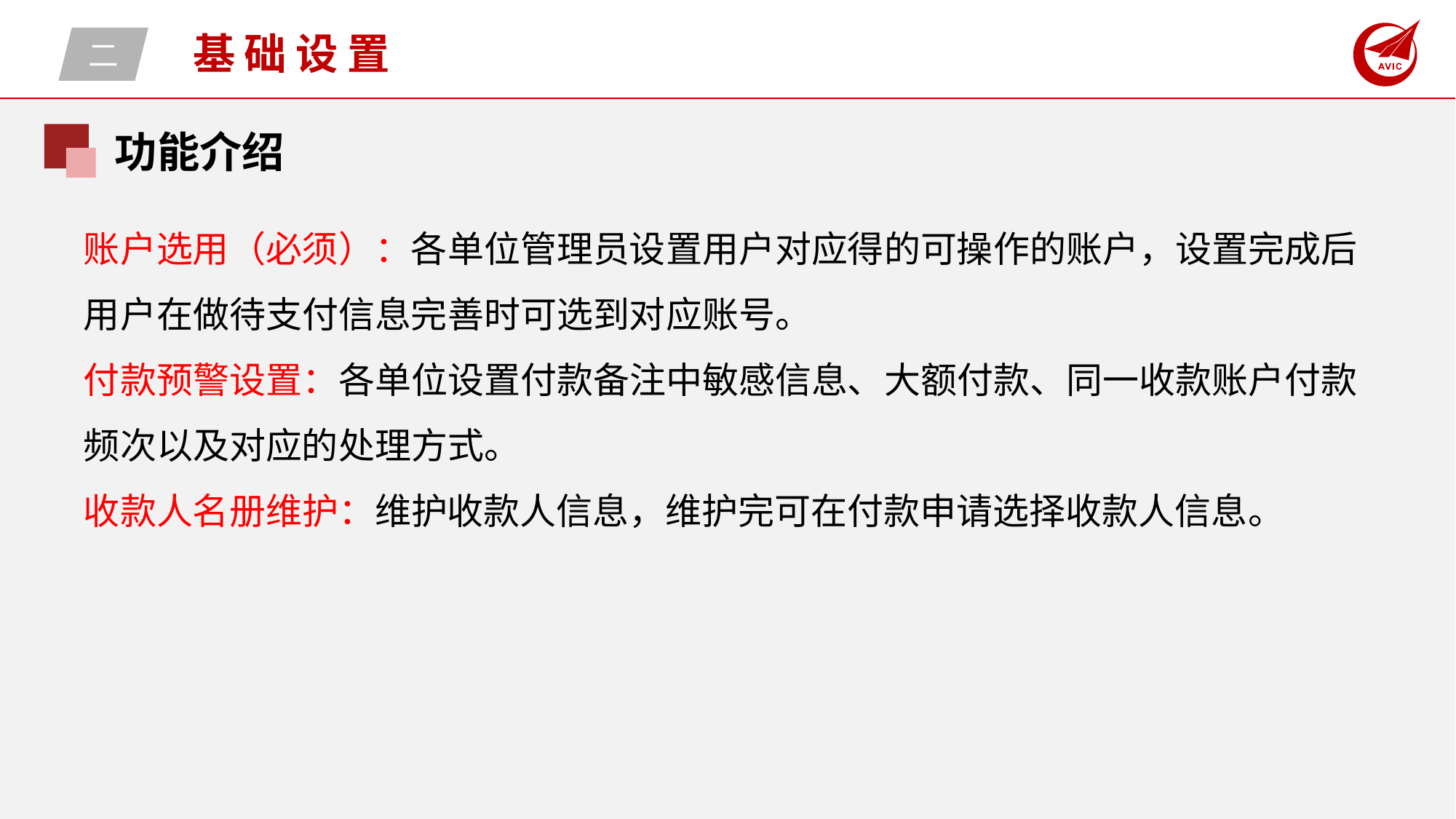

二
基础设置

功能介绍

账户选用（必须）：各单位管理员设置用户对应得的可操作的账户，设置完成后用户在做待支付信息完善时可选到对应账号。
付款预警设置：各单位设置付款备注中敏感信息、大额付款、同一收款账户付款频次以及对应的处理方式。
收款人名册维护：维护收款人信息，维护完可在付款申请选择收款人信息。